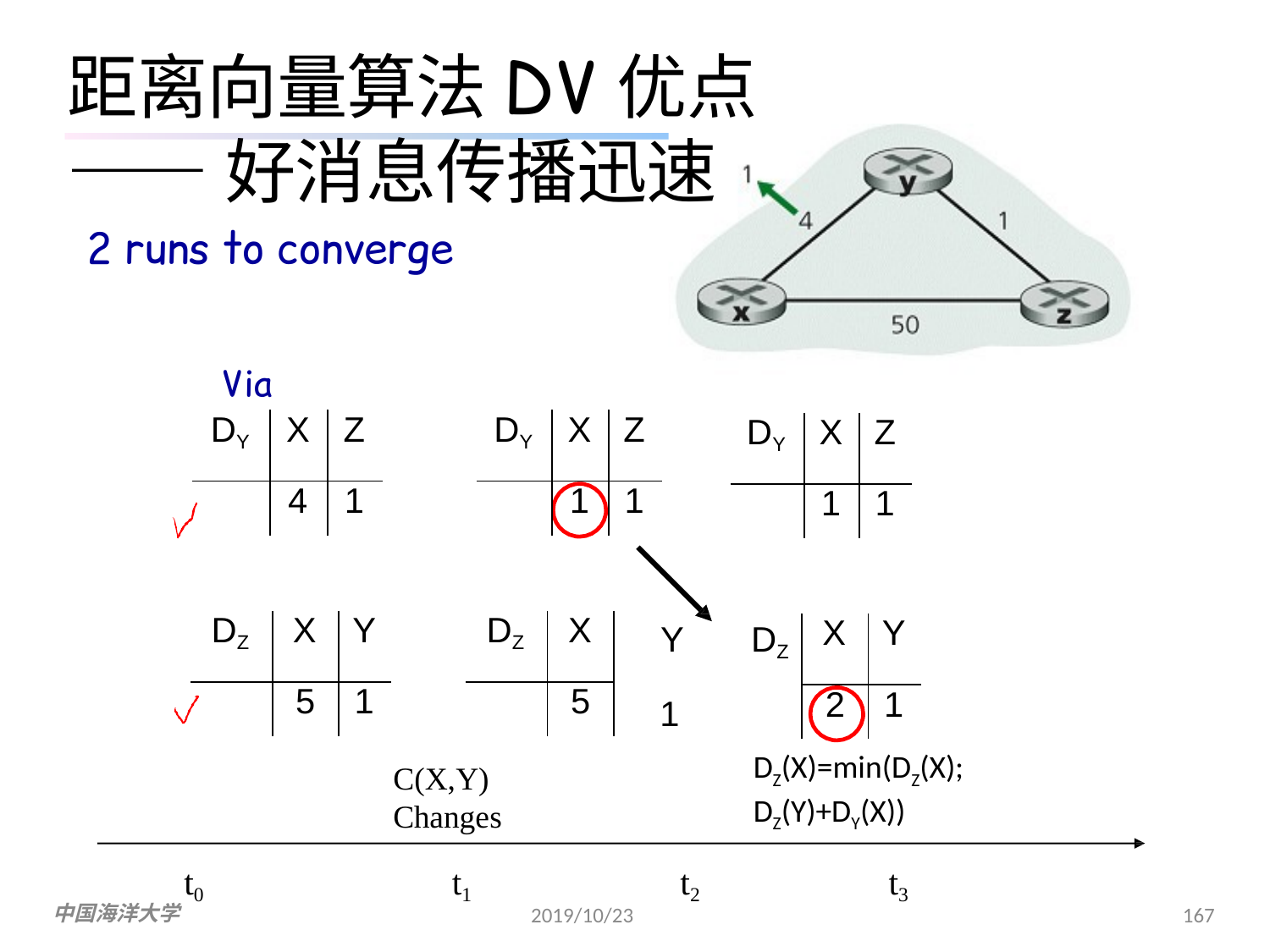

距离向量算法DV优点
——好消息传播迅速

2 runs to converge

Via
| DY | X | Z |
| --- | --- | --- |
|  | 4 | 1 |
| DY | X | Z |
| --- | --- | --- |
|  | 1 | 1 |
| DY | X | Z |
| --- | --- | --- |
|  | 1 | 1 |

| DZ | X | Y |
| --- | --- | --- |
|  | 5 | 1 |
| DZ | X |
| --- | --- |
|  | 5 |
| X | Y |
| --- | --- |
| 2 | 1 |
Y	DZ

1

C(X,Y)
Changes

DZ(X)=min(DZ(X);DZ(Y)+DY(X))

t0
t1
t2
t3